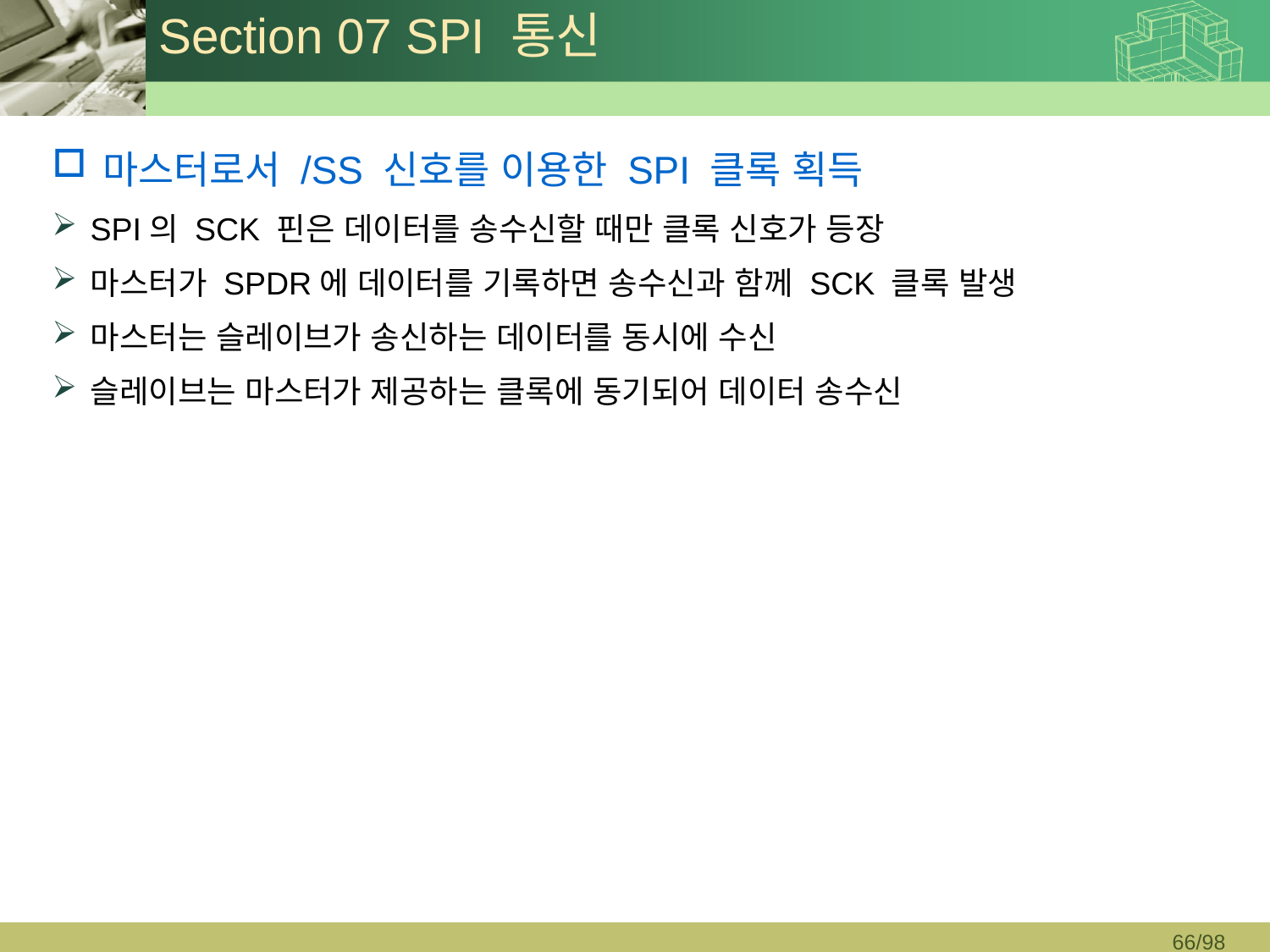

# Section 07 SPI 통신
마스터로서 /SS 신호를 이용한 SPI 클록 획득
SPI의 SCK 핀은 데이터를 송수신할 때만 클록 신호가 등장
마스터가 SPDR에 데이터를 기록하면 송수신과 함께 SCK 클록 발생
마스터는 슬레이브가 송신하는 데이터를 동시에 수신
슬레이브는 마스터가 제공하는 클록에 동기되어 데이터 송수신